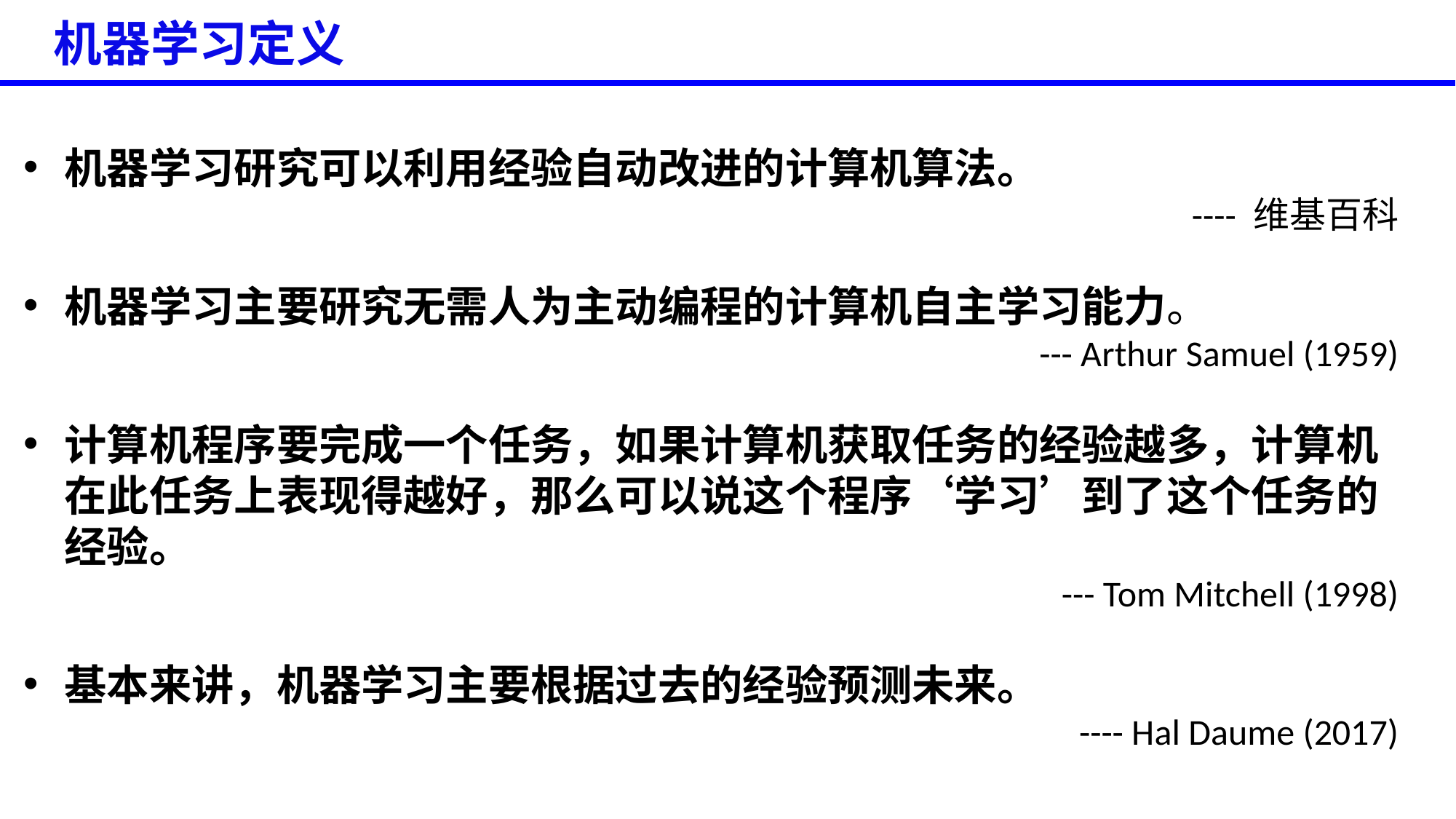

机器学习定义
机器学习研究可以利用经验自动改进的计算机算法。
---- 维基百科

机器学习主要研究无需人为主动编程的计算机自主学习能力。
--- Arthur Samuel (1959)

计算机程序要完成一个任务，如果计算机获取任务的经验越多，计算机在此任务上表现得越好，那么可以说这个程序‘学习’到了这个任务的经验。
--- Tom Mitchell (1998)

基本来讲，机器学习主要根据过去的经验预测未来。
---- Hal Daume (2017)